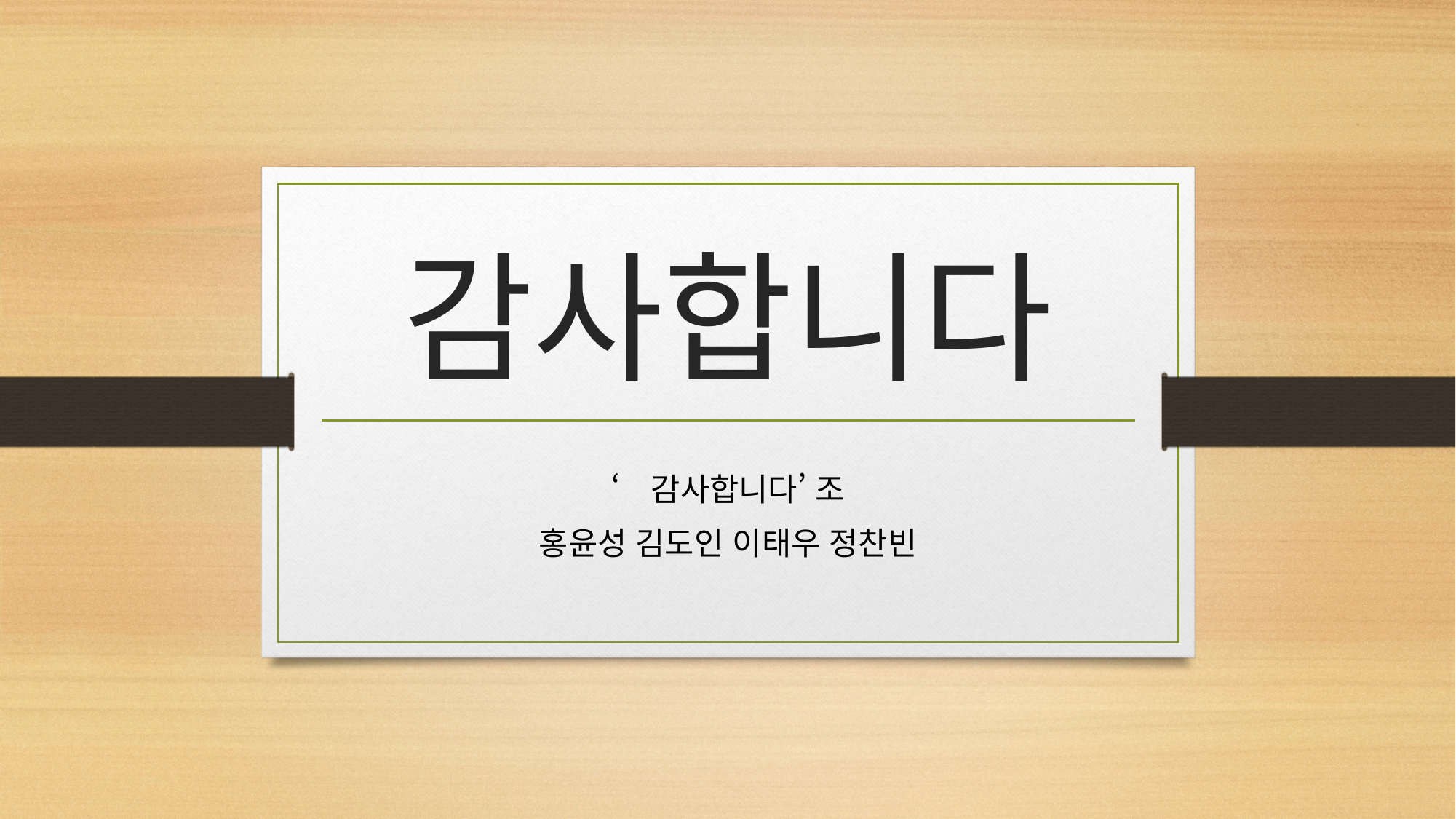

# 감사합니다
‘감사합니다’ 조
홍윤성 김도인 이태우 정찬빈